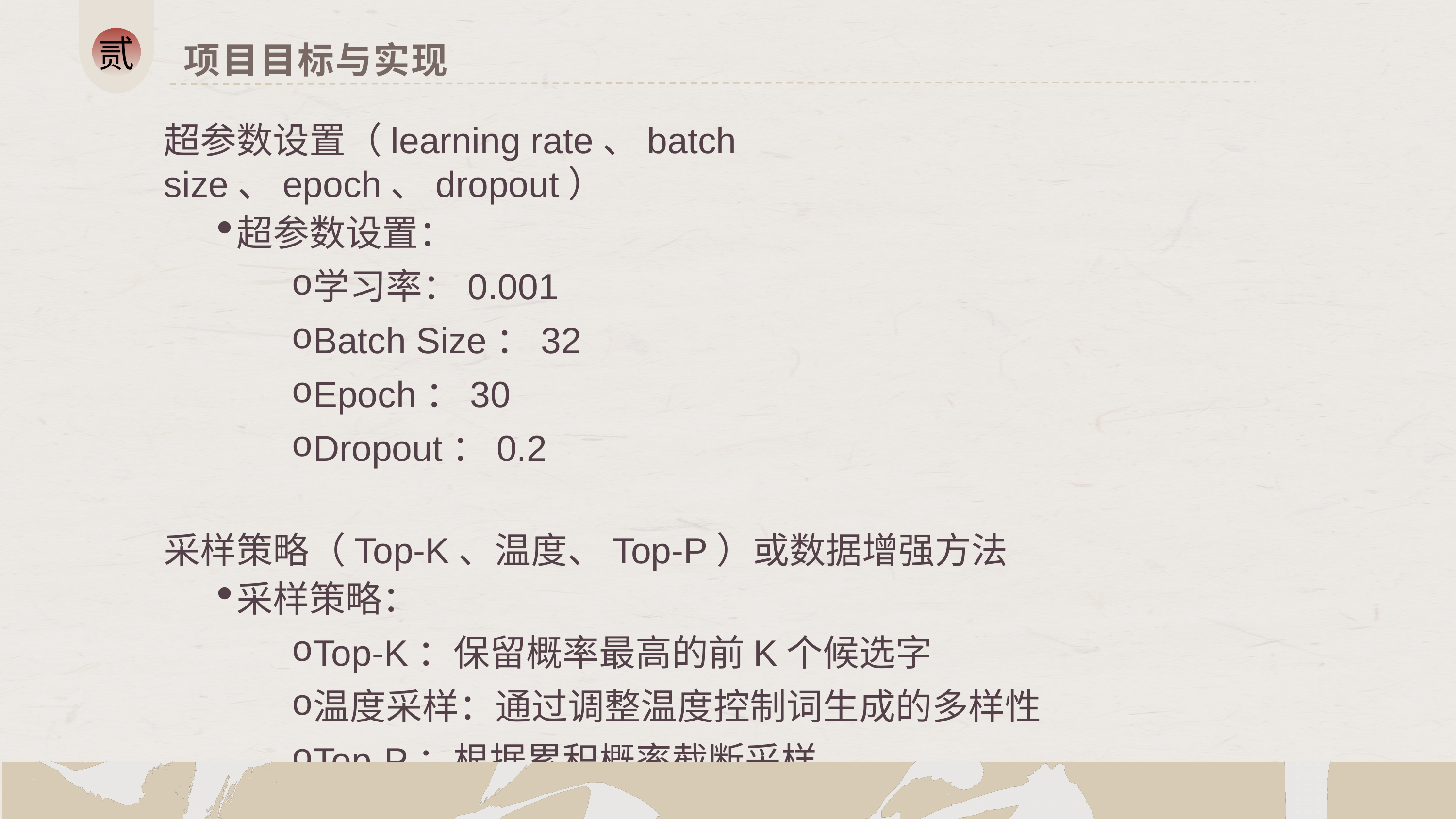

贰
项目目标与实现
超参数设置（learning rate、batch size、epoch、dropout）
超参数设置：
学习率：0.001
Batch Size：32
Epoch：30
Dropout：0.2

采样策略（Top-K、温度、Top-P）或数据增强⽅法
采样策略：
Top-K：保留概率最高的前K个候选字
温度采样：通过调整温度控制词生成的多样性
Top-P：根据累积概率截断采样